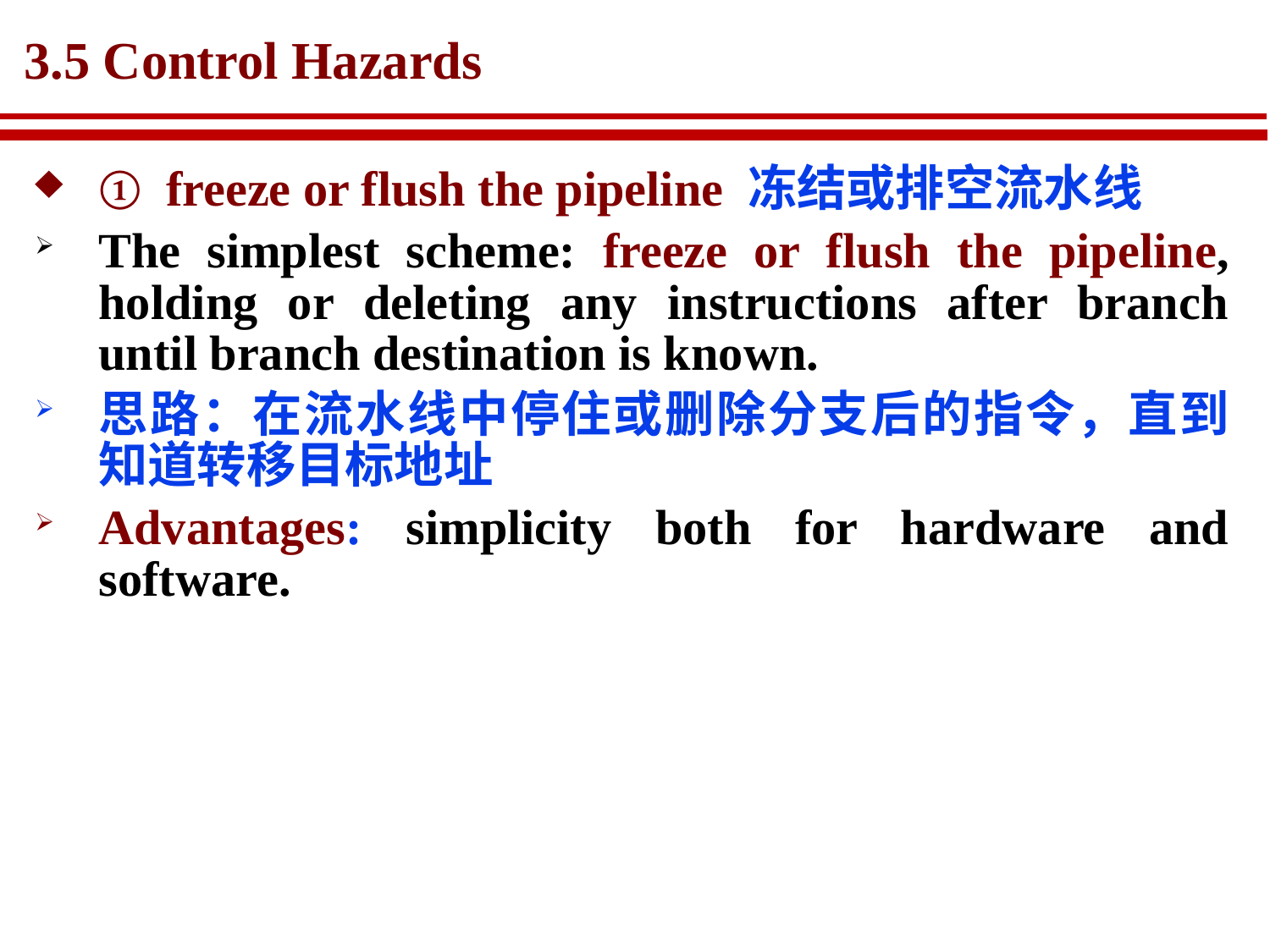

# 3.5 Control Hazards
①  freeze or flush the pipeline 冻结或排空流水线
The simplest scheme: freeze or flush the pipeline, holding or deleting any instructions after branch until branch destination is known.
思路：在流水线中停住或删除分支后的指令，直到知道转移目标地址
Advantages: simplicity both for hardware and software.